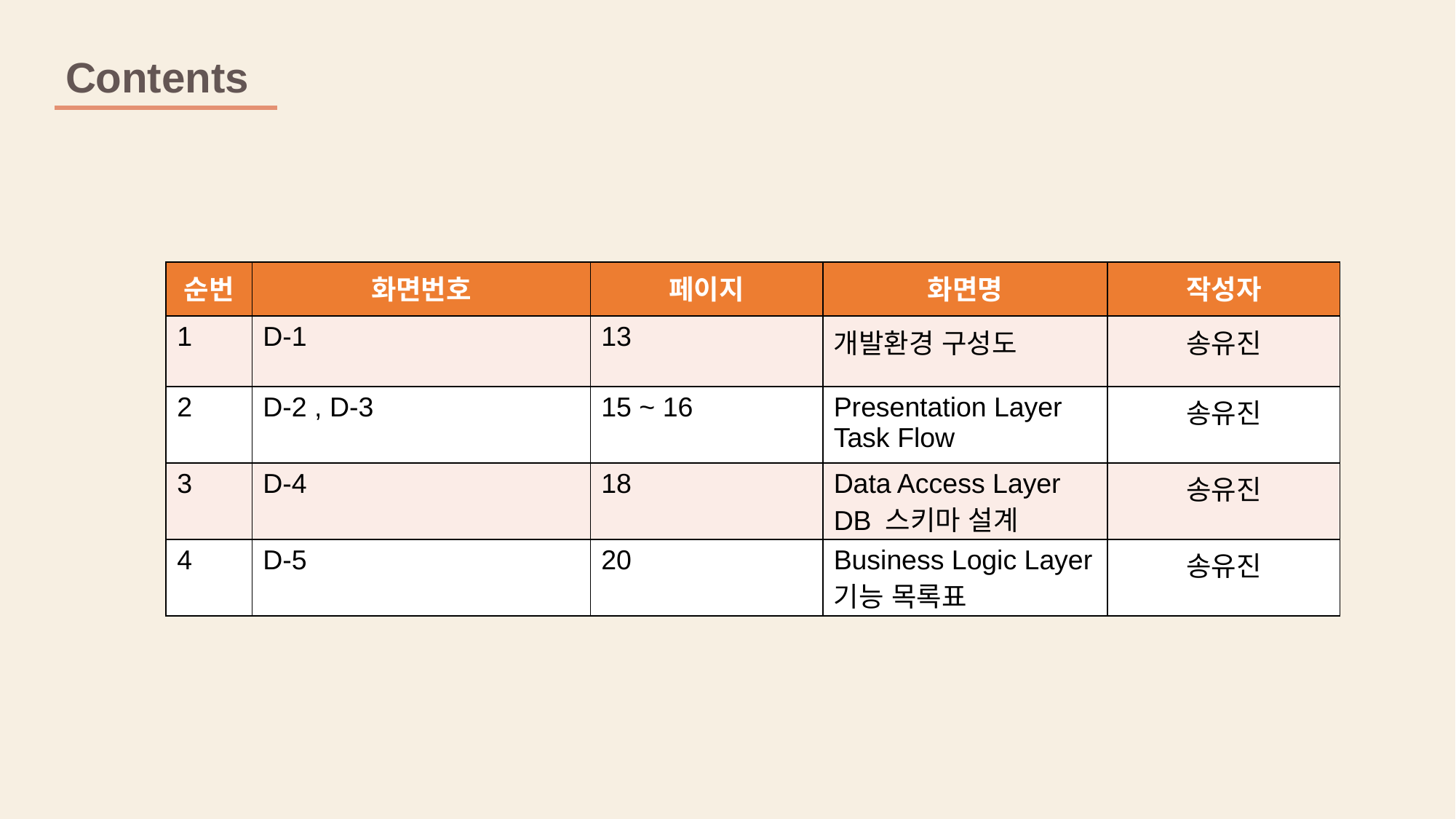

Contents
| 순번 | 화면번호 | 페이지 | 화면명 | 작성자 |
| --- | --- | --- | --- | --- |
| 1 | D-1 | 13 | 개발환경 구성도 | 송유진 |
| 2 | D-2 , D-3 | 15 ~ 16 | Presentation Layer Task Flow | 송유진 |
| 3 | D-4 | 18 | Data Access Layer DB 스키마 설계 | 송유진 |
| 4 | D-5 | 20 | Business Logic Layer 기능 목록표 | 송유진 |